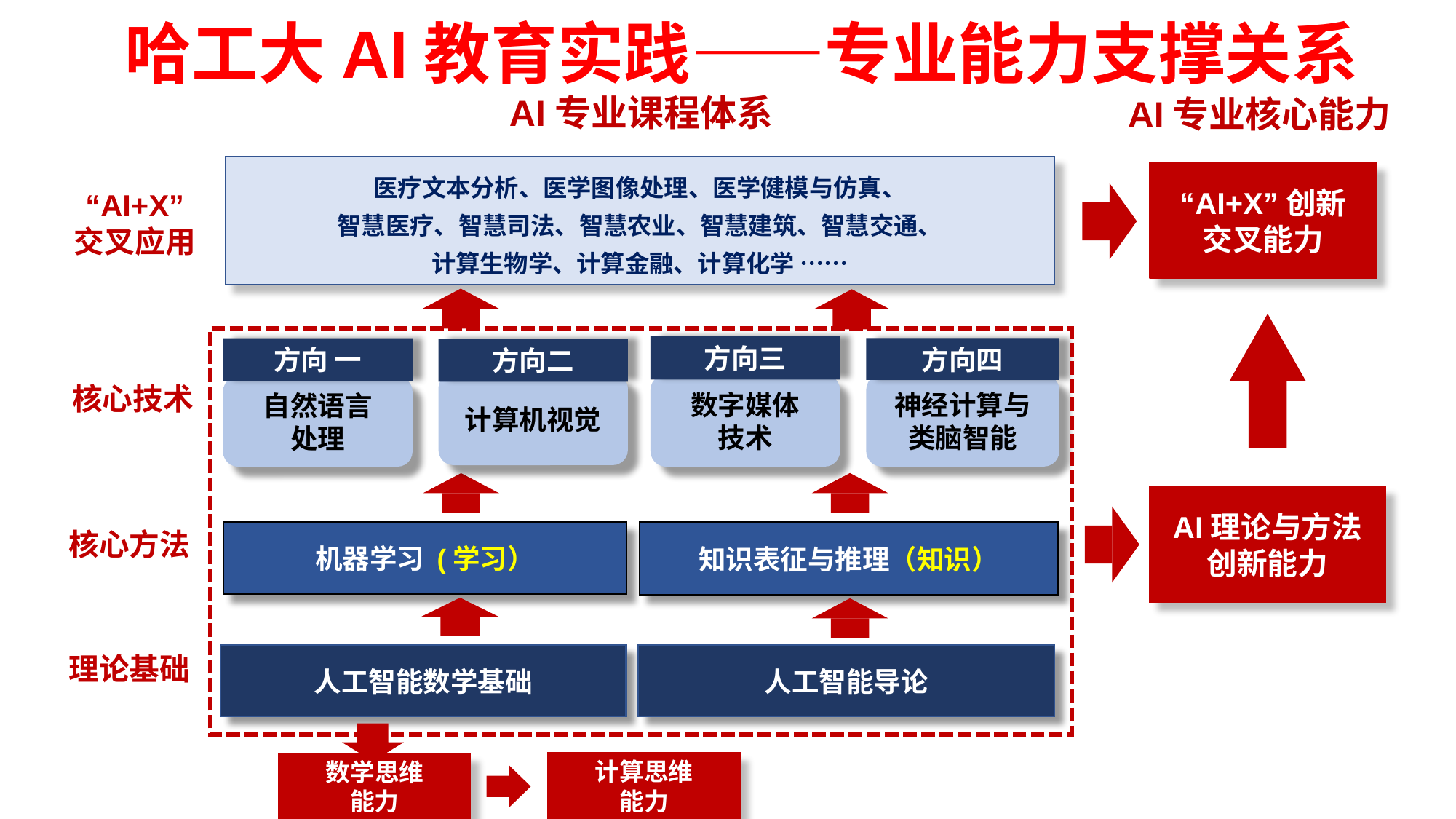

# 哈工大AI教育实践——专业能力支撑关系
AI专业课程体系
AI专业核心能力
医疗文本分析、医学图像处理、医学健模与仿真、
智慧医疗、智慧司法、智慧农业、智慧建筑、智慧交通、
计算生物学、计算金融、计算化学 ……
“AI+X”创新
交叉能力
“AI+X”
交叉应用

方向三
方向四
方向 一
方向二
计算机视觉
核心技术
神经计算与
类脑智能
数字媒体
技术
自然语言
处理

AI理论与方法
创新能力

核心方法
机器学习 (学习）
知识表征与推理（知识）

理论基础
人工智能数学基础
人工智能导论

计算思维
能力
数学思维
能力